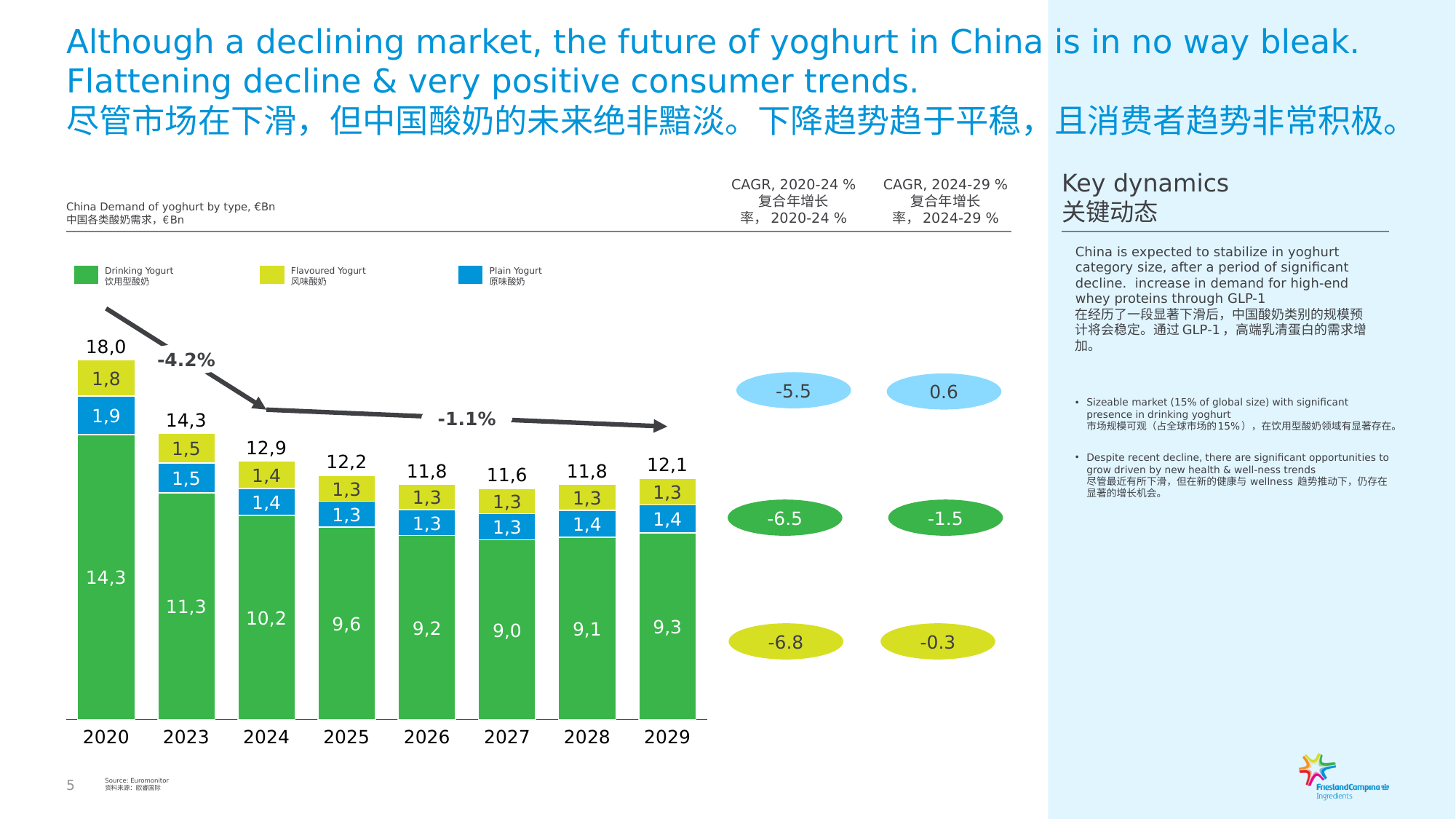

# Although a declining market, the future of yoghurt in China is in no way bleak. Flattening decline & very positive consumer trends. 尽管市场在下滑，但中国酸奶的未来绝非黯淡。下降趋势趋于平稳，且消费者趋势非常积极。
Key dynamics
关键动态
CAGR, 2020-24 %
复合年增长率，2020-24 %
CAGR, 2024-29 %
复合年增长率，2024-29 %
China Demand of yoghurt by type, €Bn
中国各类酸奶需求，€Bn
China is expected to stabilize in yoghurt category size, after a period of significant decline.  increase in demand for high-end whey proteins through GLP-1
在经历了一段显著下滑后，中国酸奶类别的规模预计将会稳定。通过GLP-1，高端乳清蛋白的需求增加。
Drinking Yogurt
饮用型酸奶
Flavoured Yogurt
风味酸奶
Plain Yogurt
原味酸奶

18,0
-4.2%

### Chart

| Category |  |  |  |
|---|---|---|---|
1,8
-5.5
0.6
Sizeable market (15% of global size) with significant presence in drinking yoghurt
市场规模可观（占全球市场的15%），在饮用型酸奶领域有显著存在。

Despite recent decline, there are significant opportunities to grow driven by new health & well-ness trends
尽管最近有所下滑，但在新的健康与 wellness 趋势推动下，仍存在显著的增长机会。
-1.1%
1,9
14,3
12,9
1,5
12,2
12,1
11,8
11,8
11,6
1,4
1,5
1,3
1,3
1,3
1,3
1,3
1,4
-6.5
-1.5
1,3
1,4
1,3
1,4
1,3
14,3
11,3
10,2
9,6
9,3
9,2
9,1
9,0
-6.8
-0.3
2020
2023
2024
2025
2026
2027
2028
2029
Source: Euromonitor
资料来源：欧睿国际